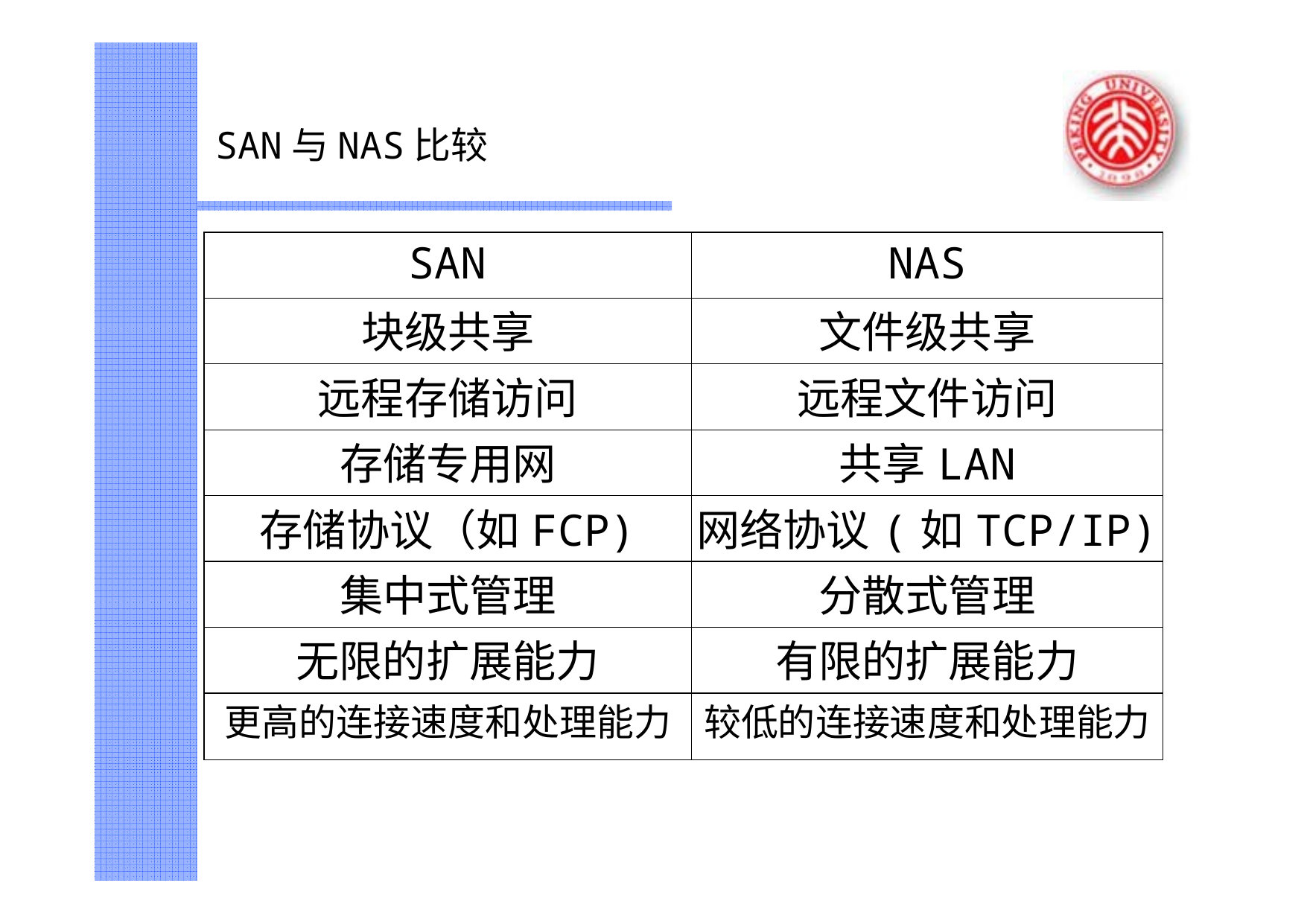

# SAN与NAS比较
| SAN | NAS |
| --- | --- |
| 块级共享 | 文件级共享 |
| 远程存储访问 | 远程文件访问 |
| 存储专用网 | 共享LAN |
| 存储协议（如FCP) | 网络协议(如TCP/IP) |
| 集中式管理 | 分散式管理 |
| 无限的扩展能力 | 有限的扩展能力 |
| 更高的连接速度和处理能力 | 较低的连接速度和处理能力 |